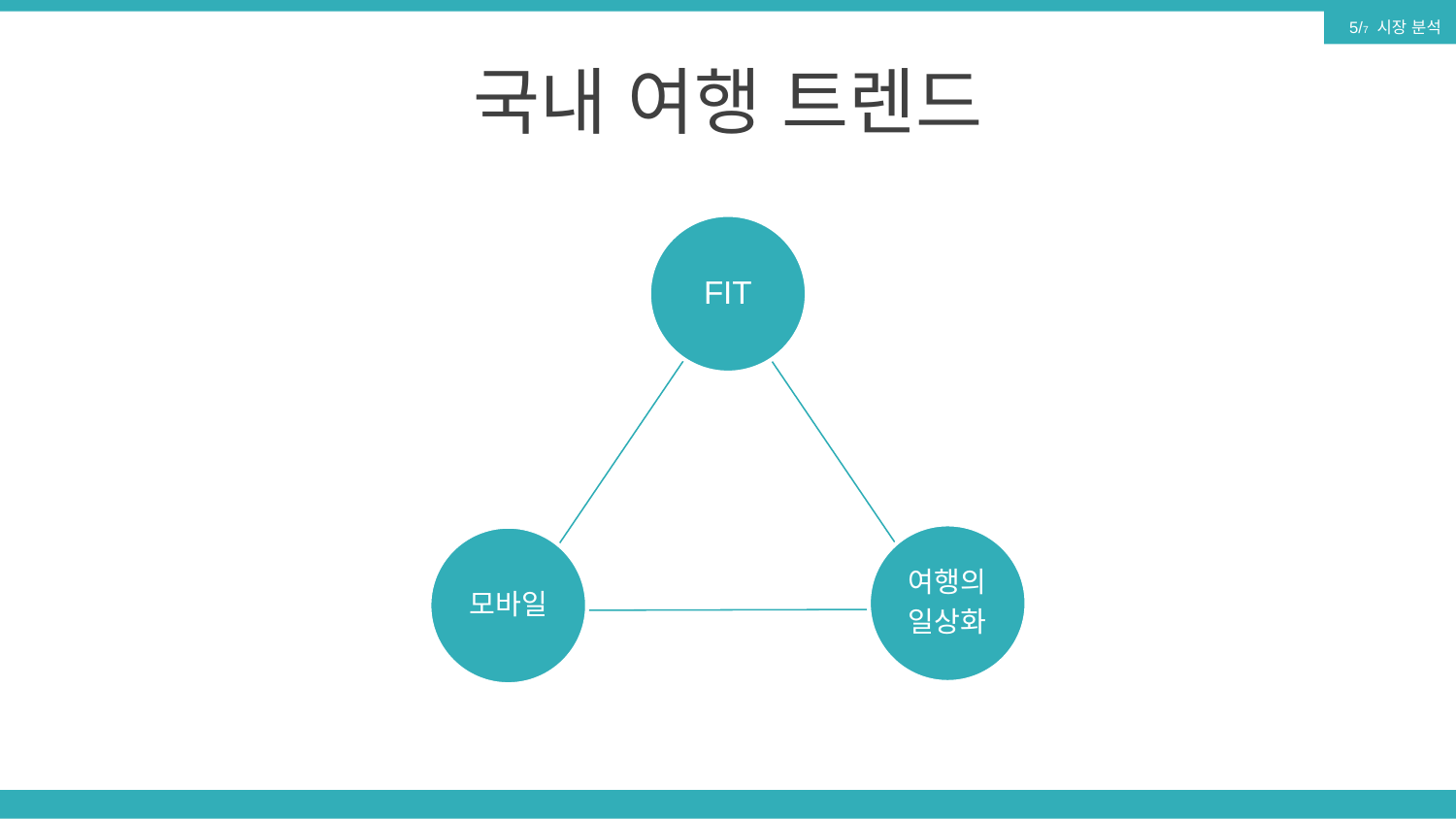

5/7 시장 분석
국내 여행 트렌드
FIT
여행의
일상화
모바일